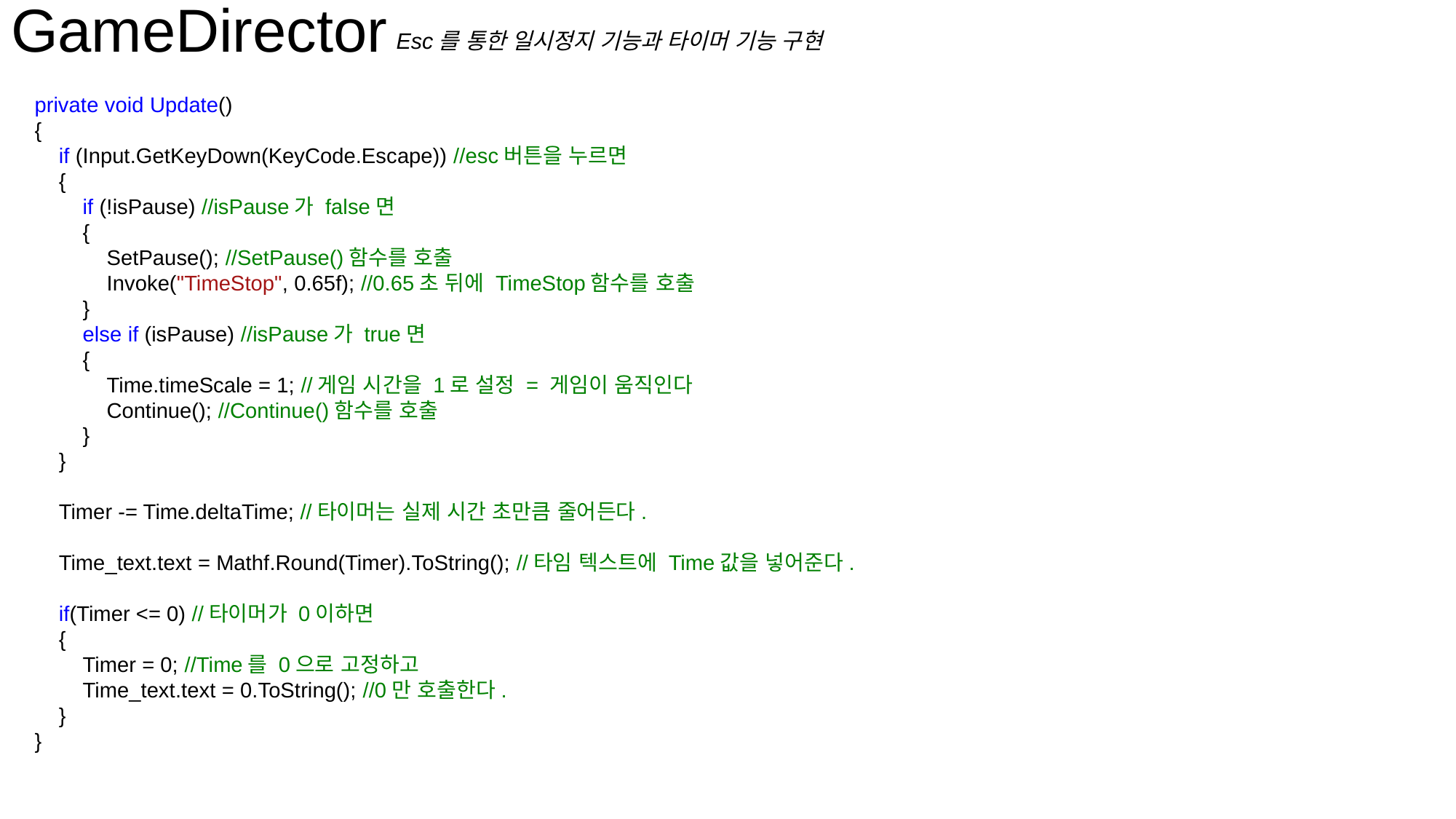

GameDirector
Esc를 통한 일시정지 기능과 타이머 기능 구현
    private void Update()
    {
        if (Input.GetKeyDown(KeyCode.Escape)) //esc버튼을 누르면
        {
            if (!isPause) //isPause가 false면
            {
                SetPause(); //SetPause()함수를 호출
                Invoke("TimeStop", 0.65f); //0.65초 뒤에 TimeStop함수를 호출
            }
            else if (isPause) //isPause가 true면
            {
                Time.timeScale = 1; //게임 시간을 1로 설정 = 게임이 움직인다
                Continue(); //Continue()함수를 호출
            }
        }

        Timer -= Time.deltaTime; //타이머는 실제 시간 초만큼 줄어든다.

        Time_text.text = Mathf.Round(Timer).ToString(); //타임 텍스트에 Time값을 넣어준다.

        if(Timer <= 0) //타이머가 0이하면
        {
            Timer = 0; //Time를 0으로 고정하고
            Time_text.text = 0.ToString(); //0만 호출한다.
        }
    }